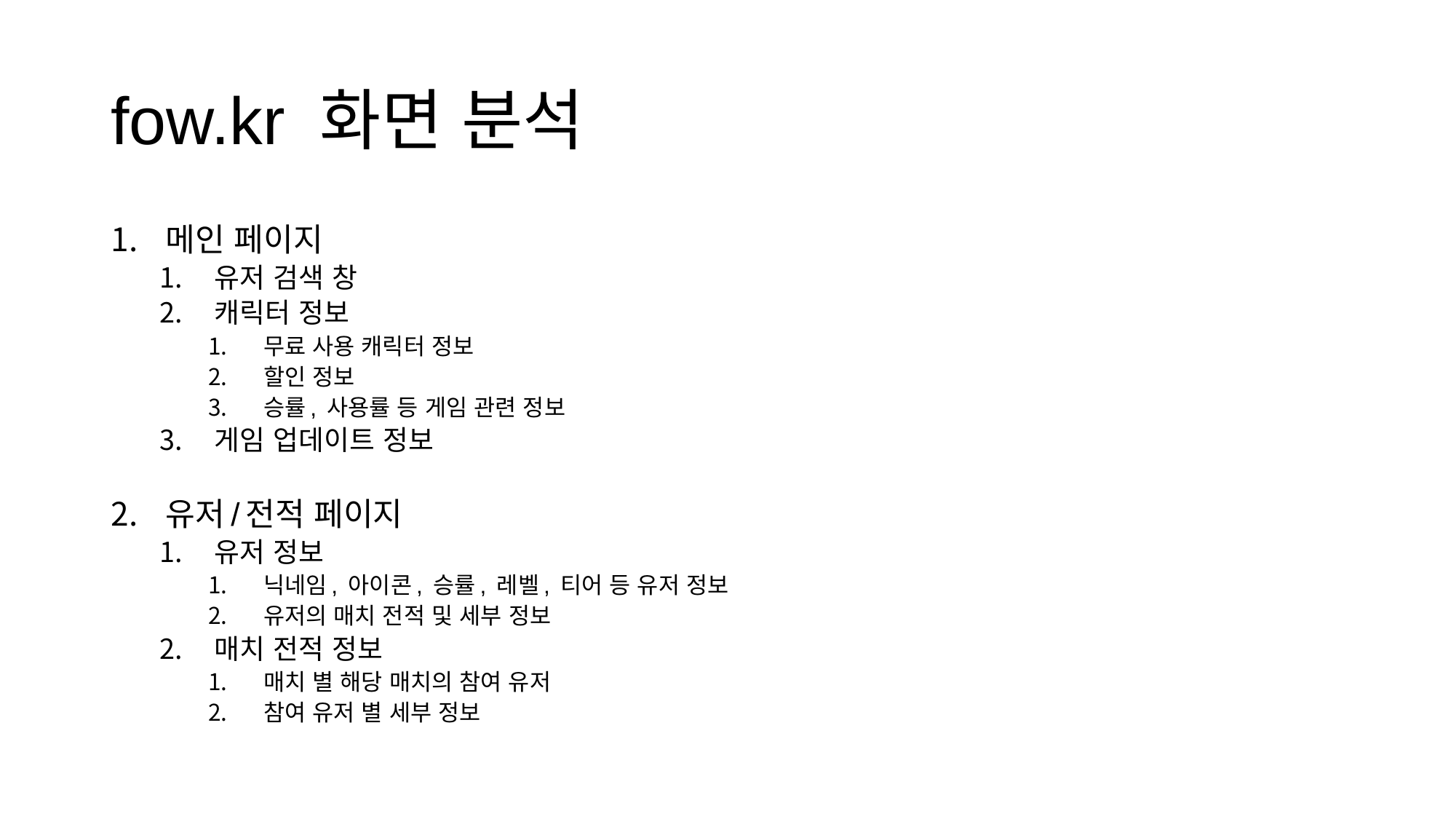

# fow.kr 화면 분석
메인 페이지
유저 검색 창
캐릭터 정보
무료 사용 캐릭터 정보
할인 정보
승률, 사용률 등 게임 관련 정보
게임 업데이트 정보
유저/전적 페이지
유저 정보
닉네임, 아이콘, 승률, 레벨, 티어 등 유저 정보
유저의 매치 전적 및 세부 정보
매치 전적 정보
매치 별 해당 매치의 참여 유저
참여 유저 별 세부 정보